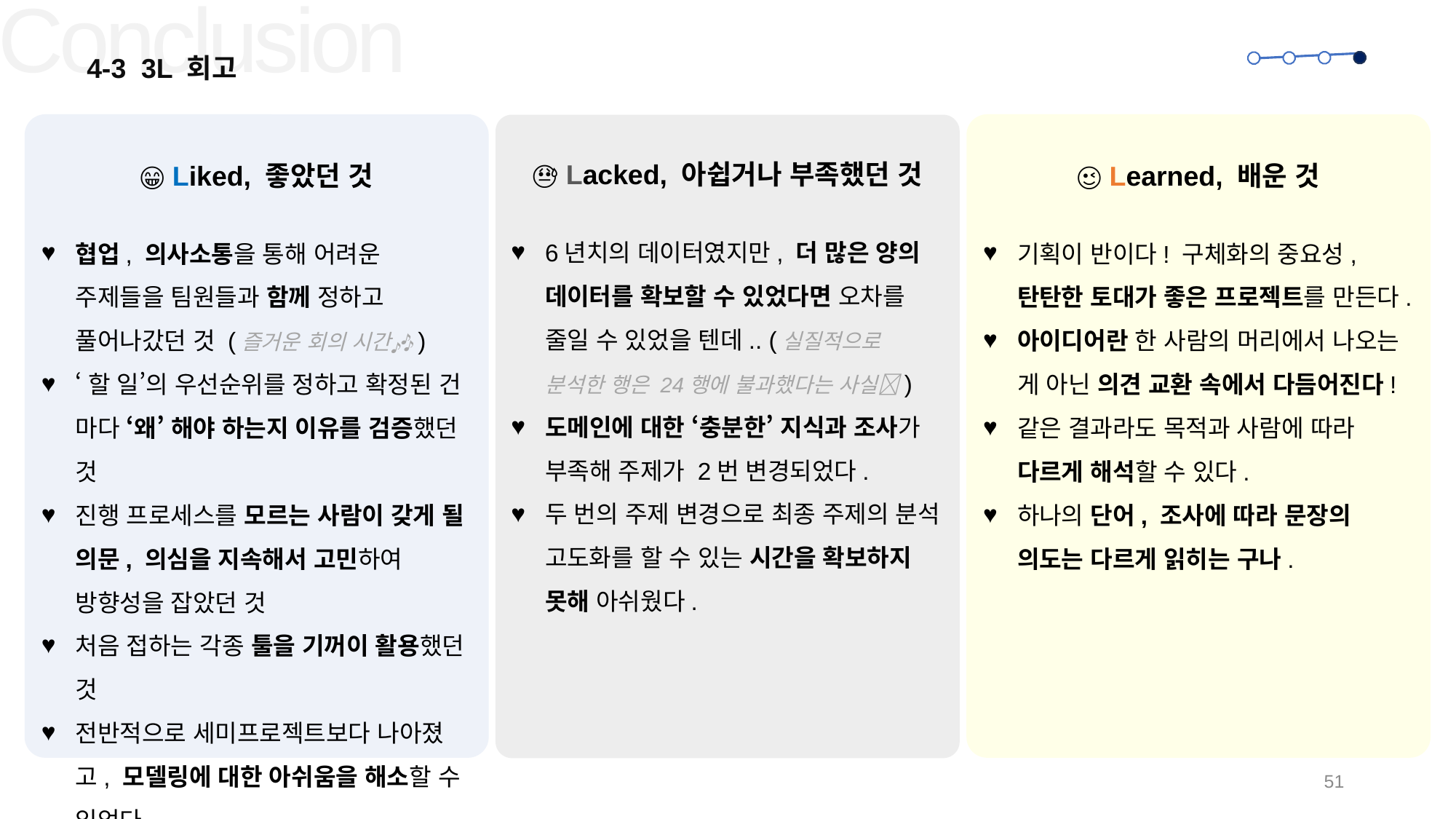

Conclusion

4-3  3L 회고

😁 Liked, 좋았던 것
협업, 의사소통을 통해 어려운 주제들을 팀원들과 함께 정하고 풀어나갔던 것 (즐거운 회의 시간🎶)
‘할 일’의 우선순위를 정하고 확정된 건 마다 ‘왜’ 해야 하는지 이유를 검증했던 것
진행 프로세스를 모르는 사람이 갖게 될 의문, 의심을 지속해서 고민하여 방향성을 잡았던 것
처음 접하는 각종 툴을 기꺼이 활용했던 것
전반적으로 세미프로젝트보다 나아졌고, 모델링에 대한 아쉬움을 해소할 수 있었다.

😉 Learned, 배운 것
기획이 반이다! 구체화의 중요성, 탄탄한 토대가 좋은 프로젝트를 만든다.
아이디어란 한 사람의 머리에서 나오는 게 아닌 의견 교환 속에서 다듬어진다!
같은 결과라도 목적과 사람에 따라 다르게 해석할 수 있다.
하나의 단어, 조사에 따라 문장의 의도는 다르게 읽히는 구나.

😓 Lacked, 아쉽거나 부족했던 것
6년치의 데이터였지만, 더 많은 양의 데이터를 확보할 수 있었다면 오차를 줄일 수 있었을 텐데.. (실질적으로 분석한 행은 24행에 불과했다는 사실🥲)
도메인에 대한 ‘충분한’ 지식과 조사가 부족해 주제가 2번 변경되었다.
두 번의 주제 변경으로 최종 주제의 분석 고도화를 할 수 있는 시간을 확보하지 못해 아쉬웠다.
51